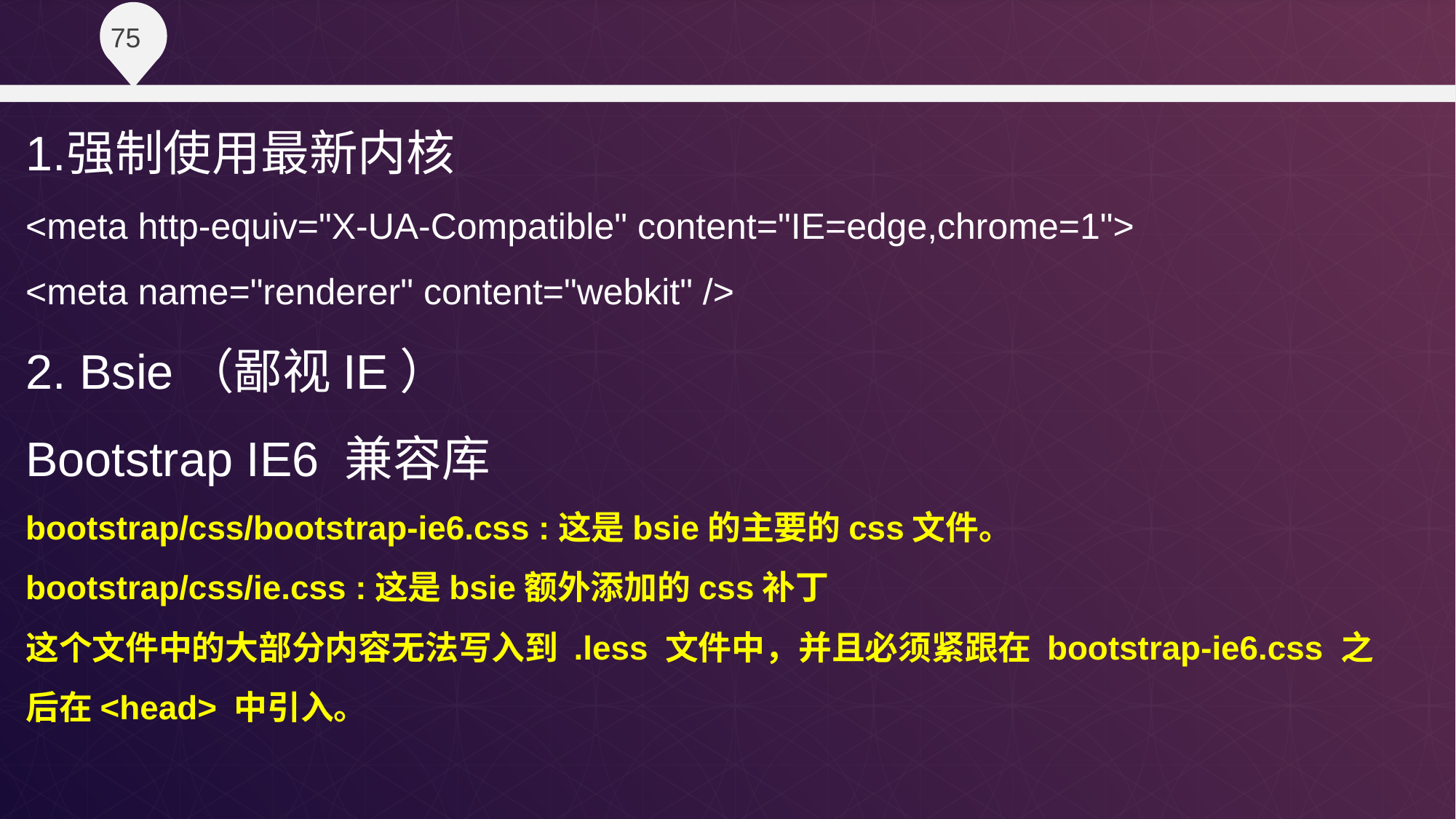

强制使用最新内核
<meta http-equiv="X-UA-Compatible" content="IE=edge,chrome=1">
<meta name="renderer" content="webkit" />
2. Bsie（鄙视IE）
Bootstrap IE6 兼容库
bootstrap/css/bootstrap-ie6.css :这是bsie的主要的css文件。
bootstrap/css/ie.css :这是bsie额外添加的css补丁
这个文件中的大部分内容无法写入到 .less 文件中，并且必须紧跟在 bootstrap-ie6.css 之后在<head> 中引入。